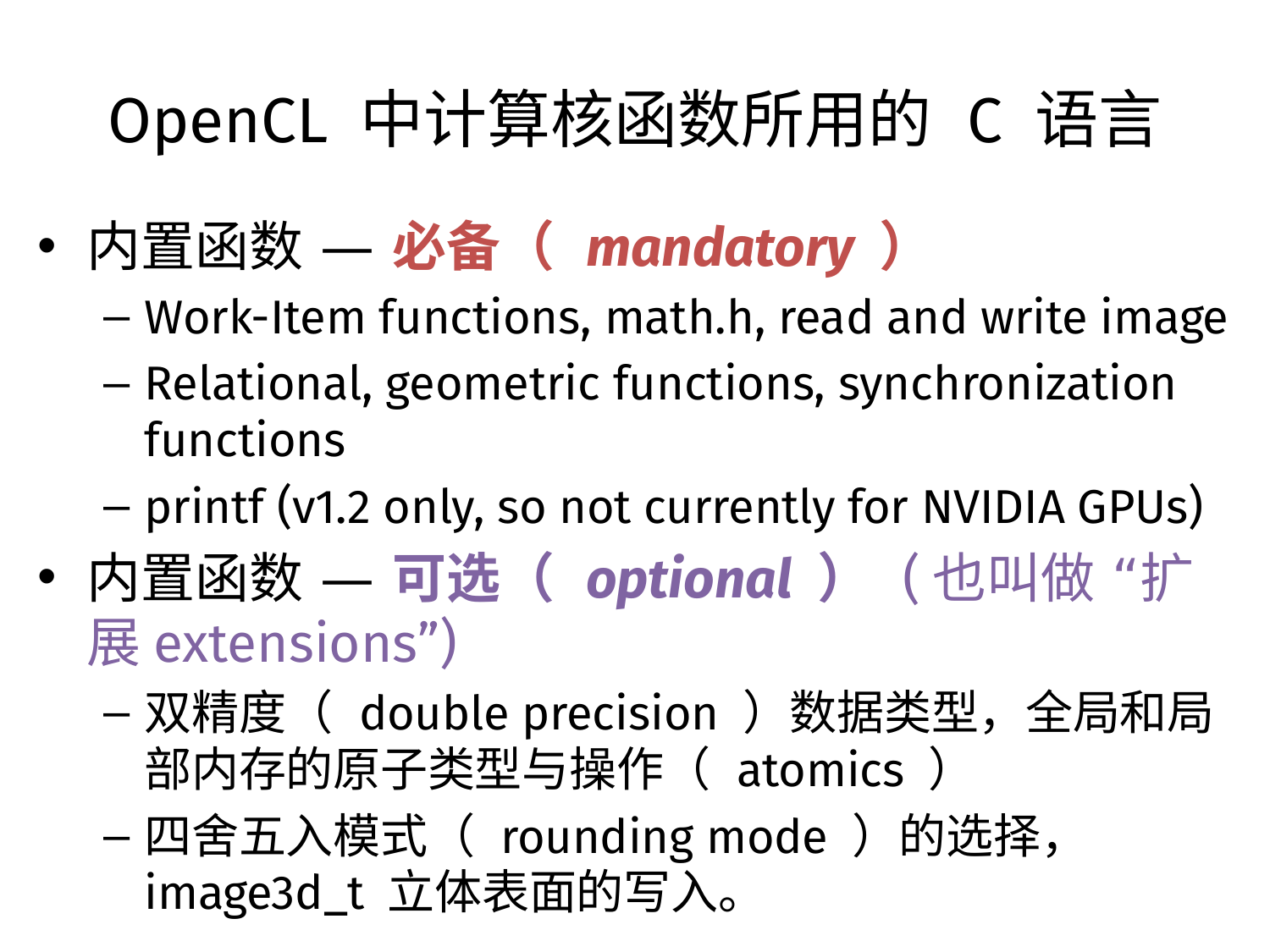

OpenCL 中计算核函数所用的 C 语言
内置函数 — 必备（ mandatory ）
Work-Item functions, math.h, read and write image
Relational, geometric functions, synchronization functions
printf (v1.2 only, so not currently for NVIDIA GPUs)
内置函数 — 可选（ optional ） (也叫做 “扩展extensions”)
双精度（ double precision ）数据类型，全局和局部内存的原子类型与操作（ atomics ）
四舍五入模式（ rounding mode ）的选择， image3d_t 立体表面的写入。